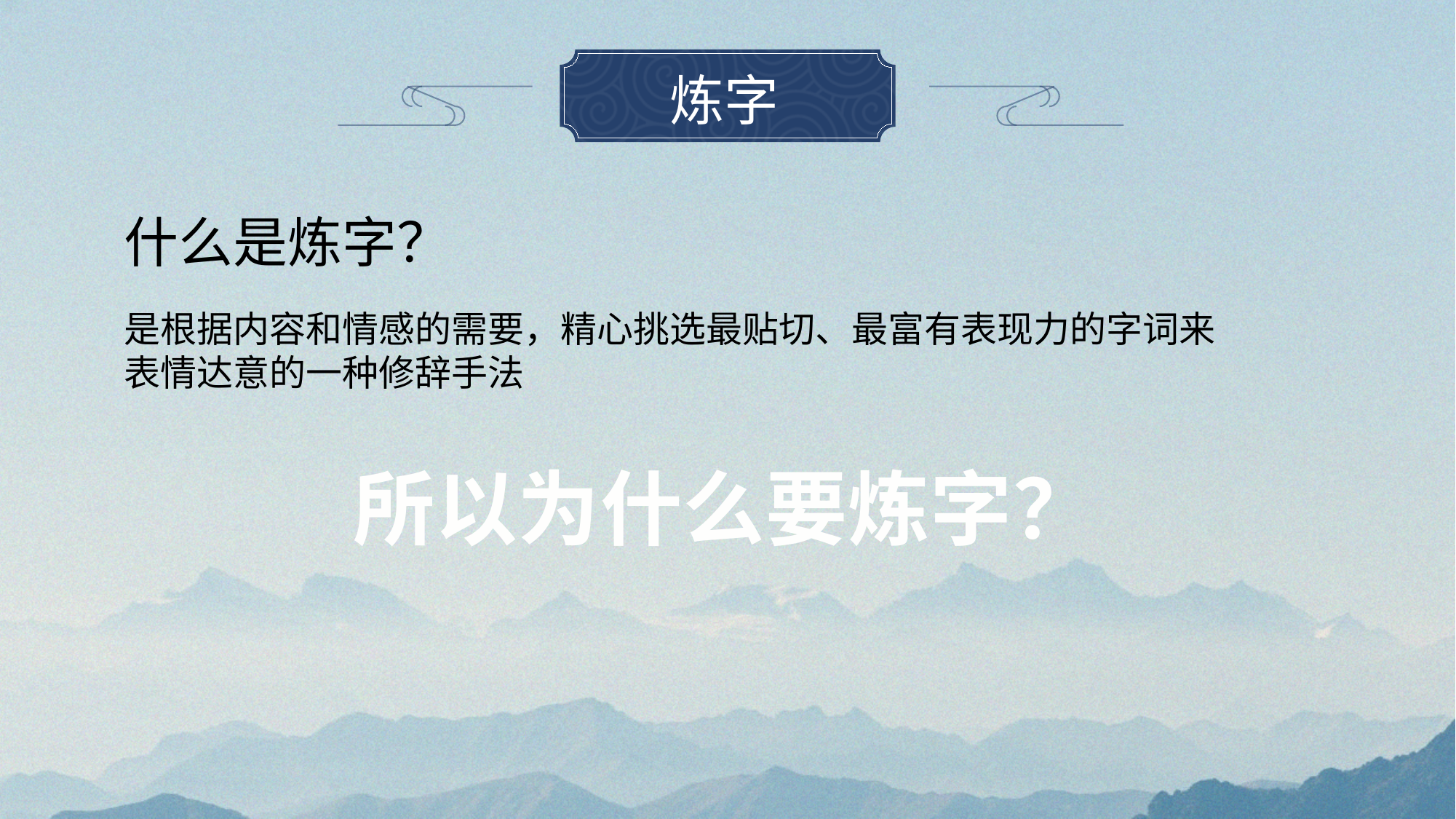

# 炼字
什么是炼字？

是根据内容和情感的需要，精心挑选最贴切、最富有表现力的字词来表情达意的一种修辞手法

所以为什么要炼字？